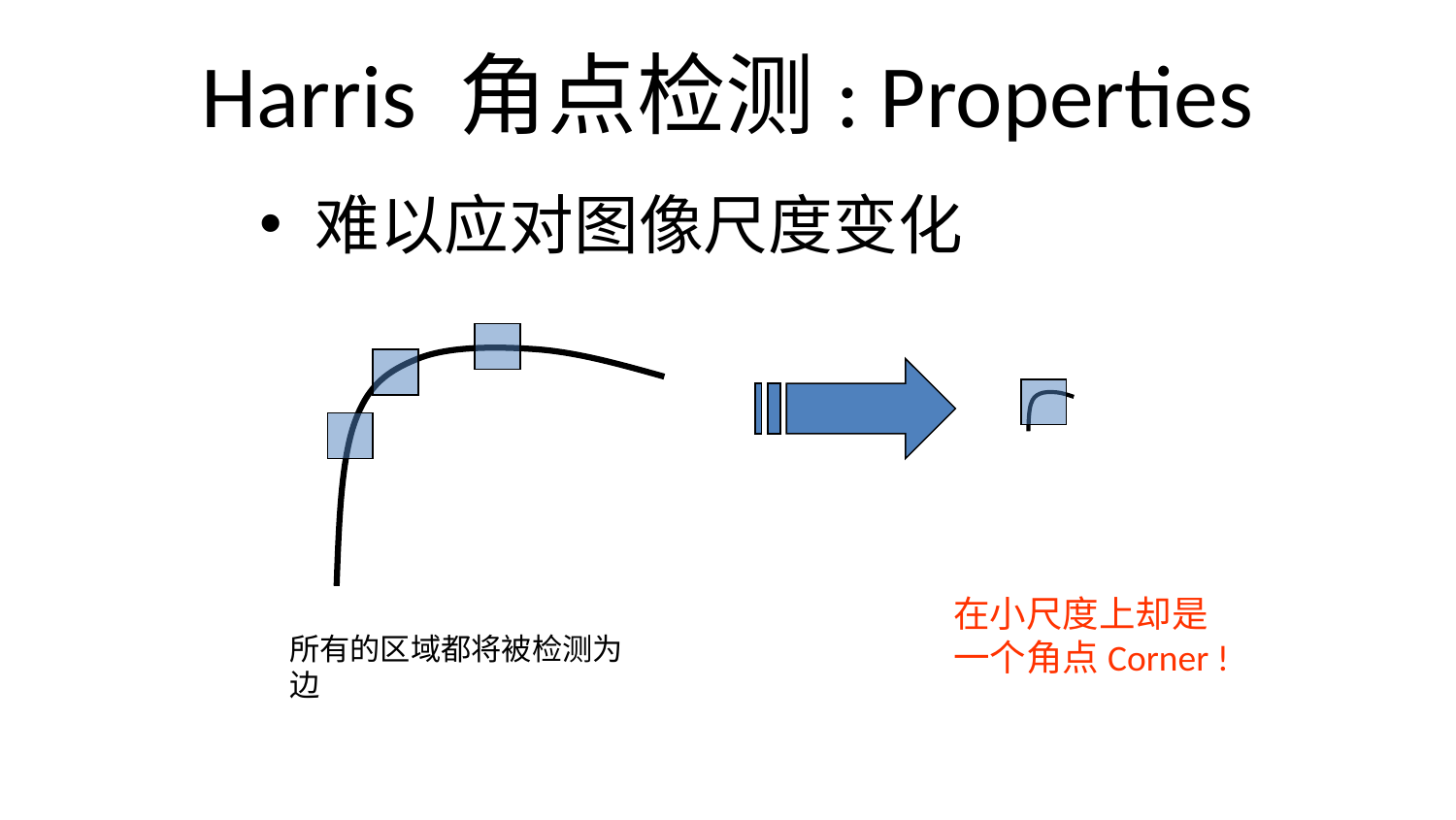

Harris 角点检测: Properties
难以应对图像尺度变化

在小尺度上却是一个角点Corner !
所有的区域都将被检测为边